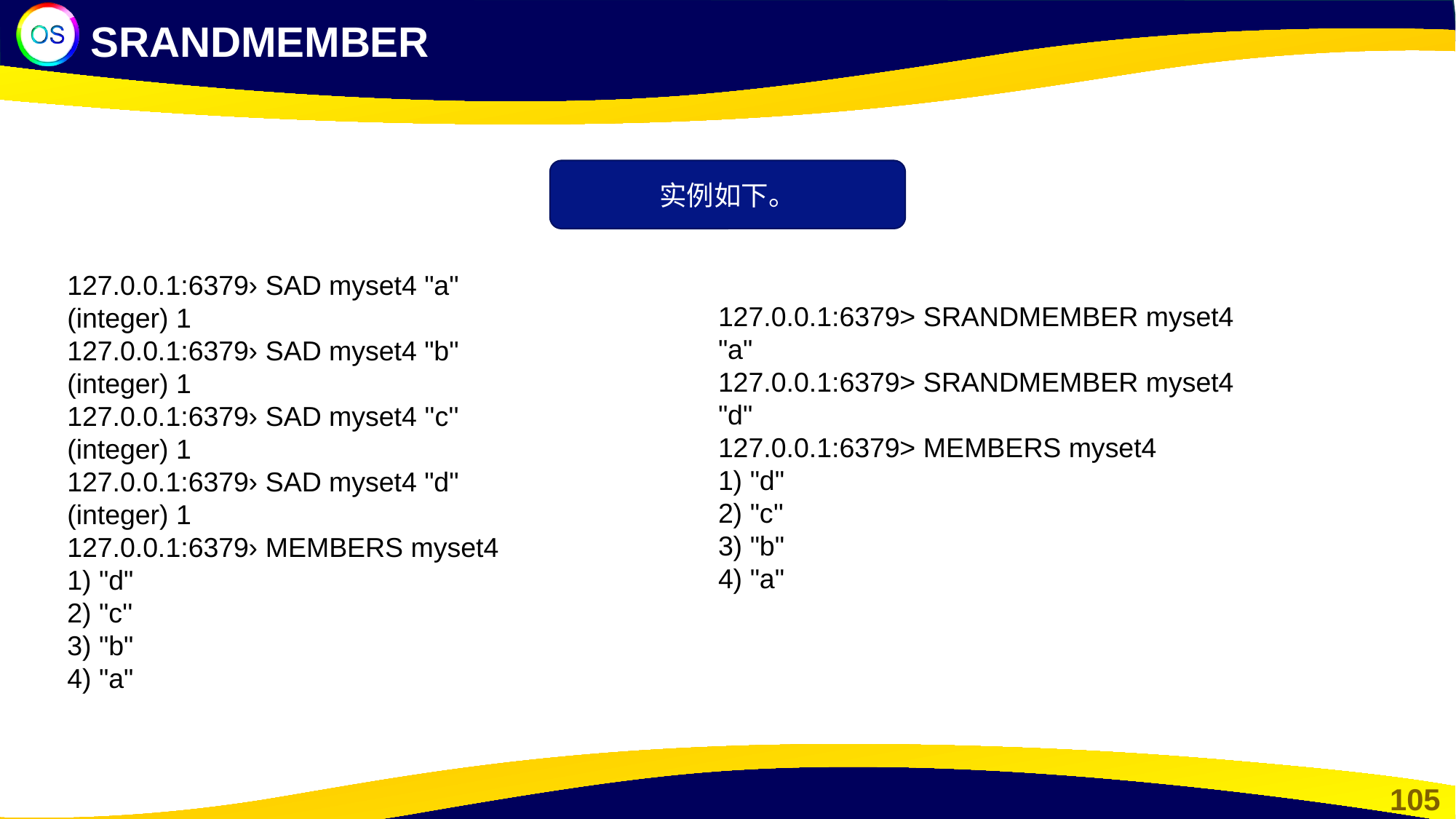

SRANDMEMBER
实例如下。
127.0.0.1:6379› SAD myset4 "a"
(integer) 1
127.0.0.1:6379› SAD myset4 "b"
(integer) 1
127.0.0.1:6379› SAD myset4 ''c''
(integer) 1
127.0.0.1:6379› SAD myset4 "d"
(integer) 1
127.0.0.1:6379› MEMBERS myset4
1) "d"
2) "c''
3) "b"
4) "a"
127.0.0.1:6379> SRANDMEMBER myset4
"a"
127.0.0.1:6379> SRANDMEMBER myset4
"d"
127.0.0.1:6379> MEMBERS myset4
1) "d"
2) "c''
3) "b"
4) "a"